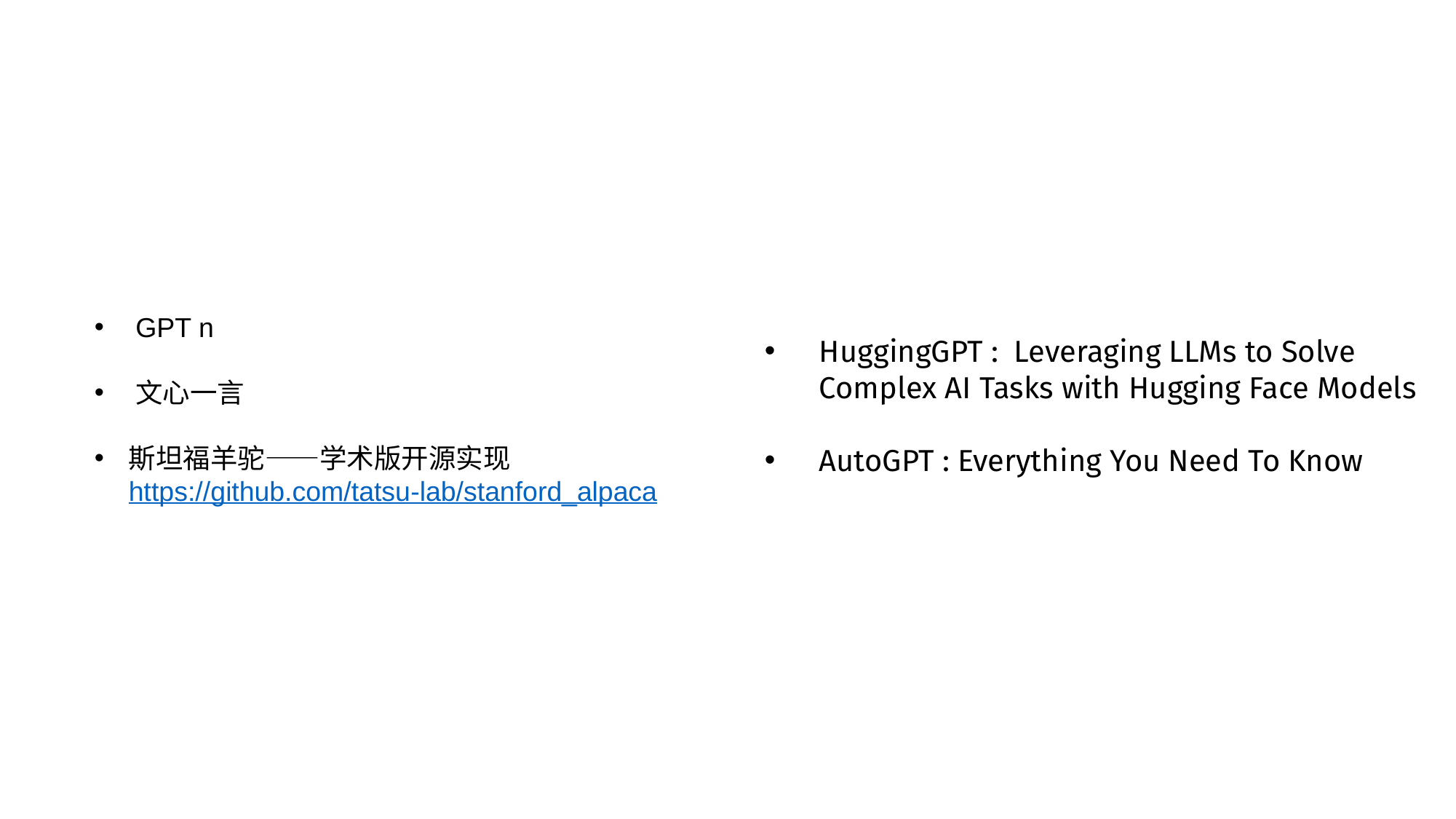

GPT n

文心一言

斯坦福羊驼——学术版开源实现
https://github.com/tatsu-lab/stanford_alpaca

HuggingGPT :  Leveraging LLMs to Solve Complex AI Tasks with Hugging Face Models

AutoGPT : Everything You Need To Know